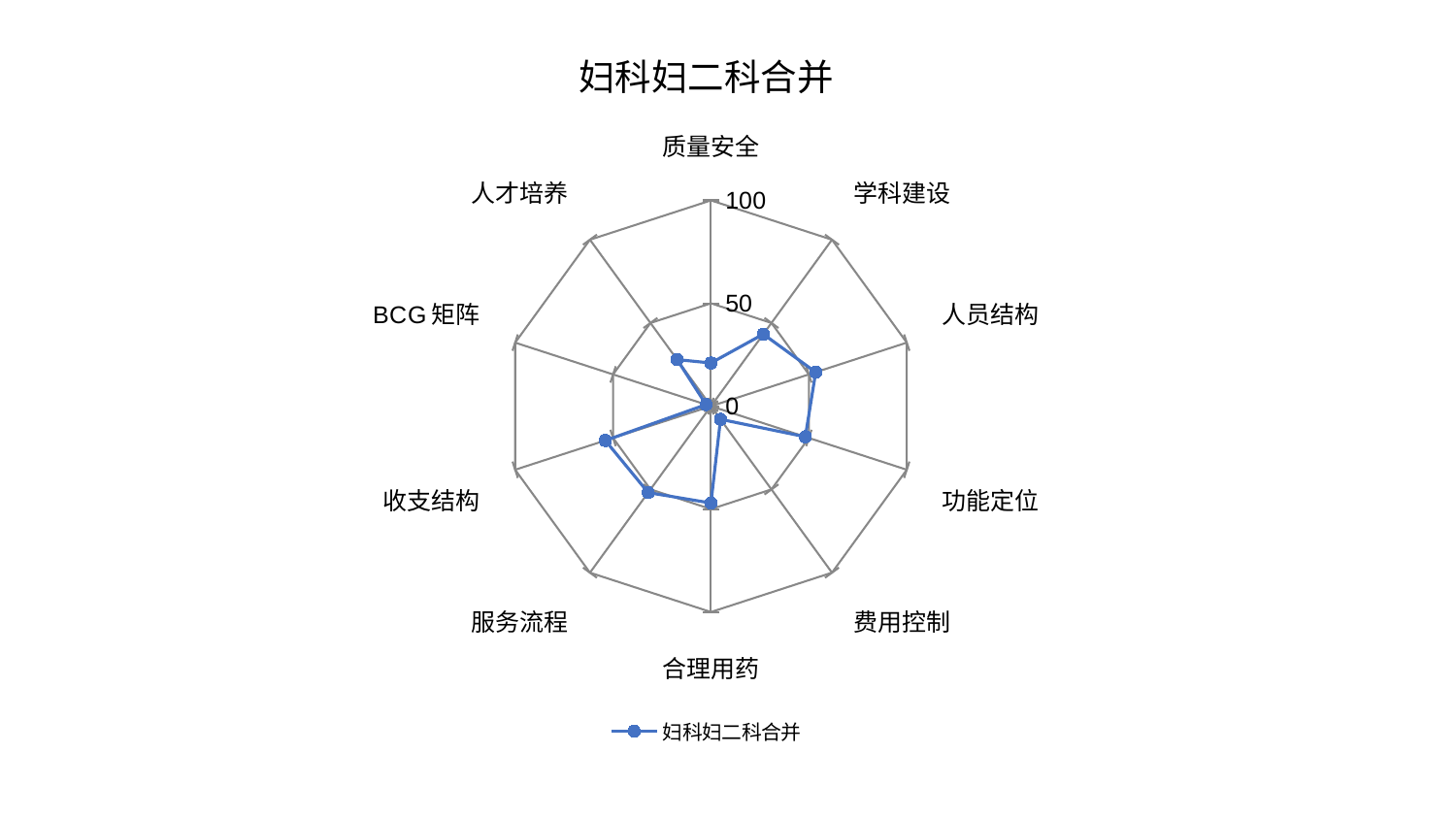

### Chart: 妇科妇二科合并

| Category | 妇科妇二科合并 |
|---|---|
| 质量安全 | 20.99997661550514 |
| 学科建设 | 43.28592147760358 |
| 人员结构 | 53.49113754493325 |
| 功能定位 | 48.18300204129785 |
| 费用控制 | 7.8993717290764955 |
| 合理用药 | 47.058187706057055 |
| 服务流程 | 51.8983793643923 |
| 收支结构 | 53.965259500618735 |
| BCG矩阵 | 2.5123653059032653 |
| 人才培养 | 28.004932735996306 |
94